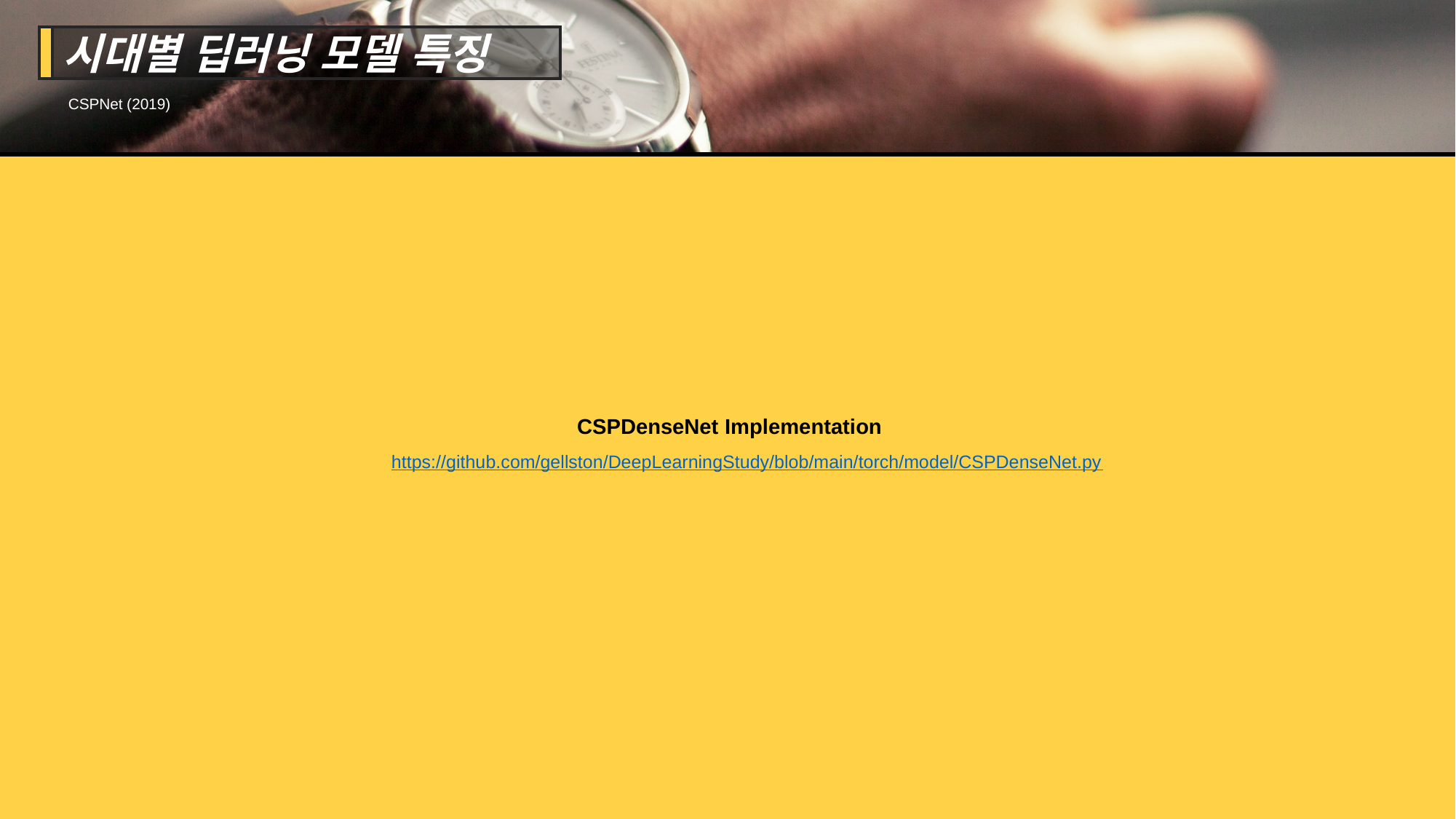

시대별 딥러닝 모델 특징
CSPNet (2019)
CSPDenseNet Implementation
https://github.com/gellston/DeepLearningStudy/blob/main/torch/model/CSPDenseNet.py